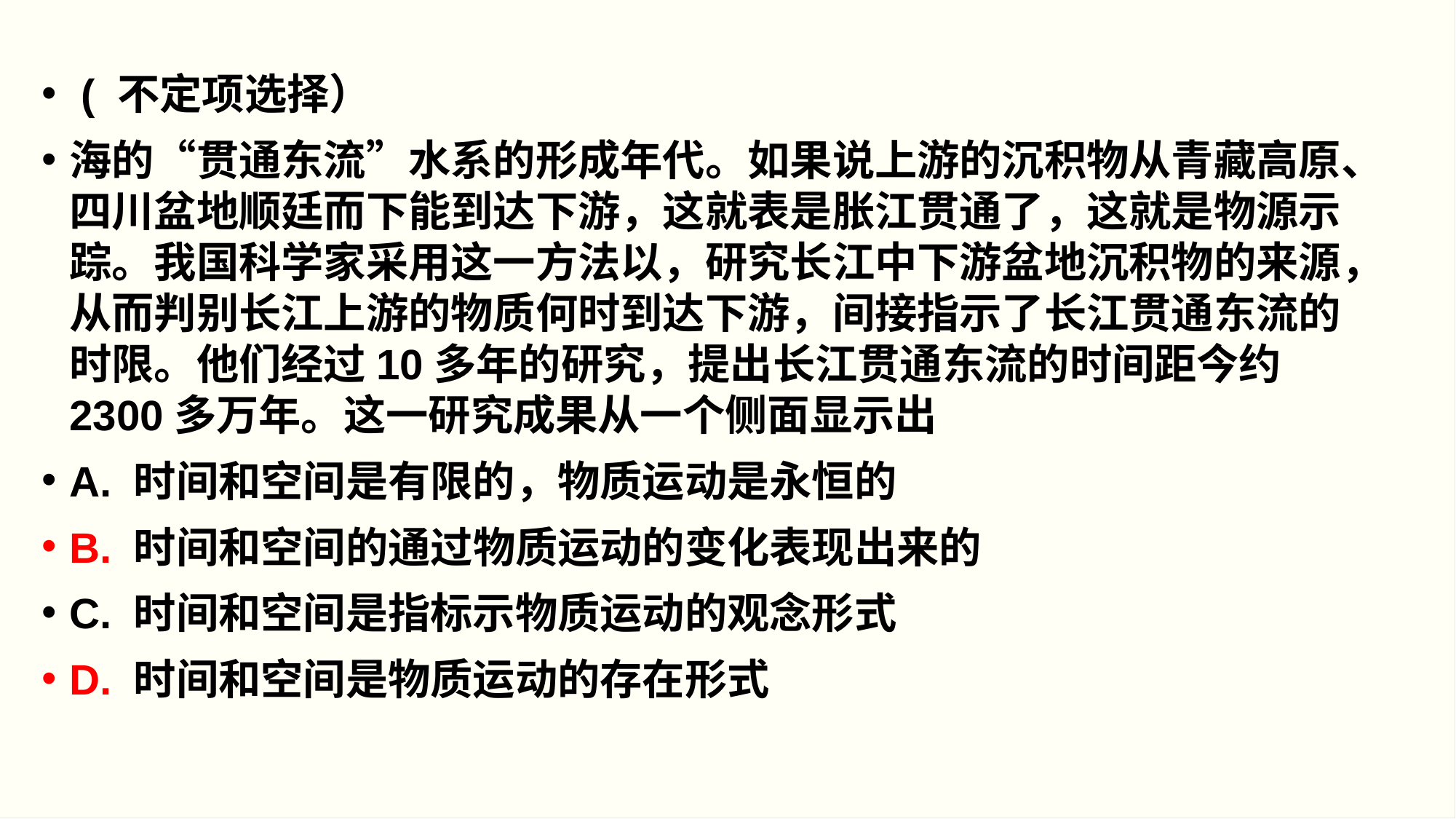

( 不定项选择）
海的“贯通东流”水系的形成年代。如果说上游的沉积物从青藏高原、四川盆地顺廷而下能到达下游，这就表是胀江贯通了，这就是物源示踪。我国科学家采用这一方法以，研究长江中下游盆地沉积物的来源，从而判别长江上游的物质何时到达下游，间接指示了长江贯通东流的时限。他们经过10多年的研究，提出长江贯通东流的时间距今约2300多万年。这一研究成果从一个侧面显示出
A. 时间和空间是有限的，物质运动是永恒的
B. 时间和空间的通过物质运动的变化表现出来的
C. 时间和空间是指标示物质运动的观念形式
D. 时间和空间是物质运动的存在形式